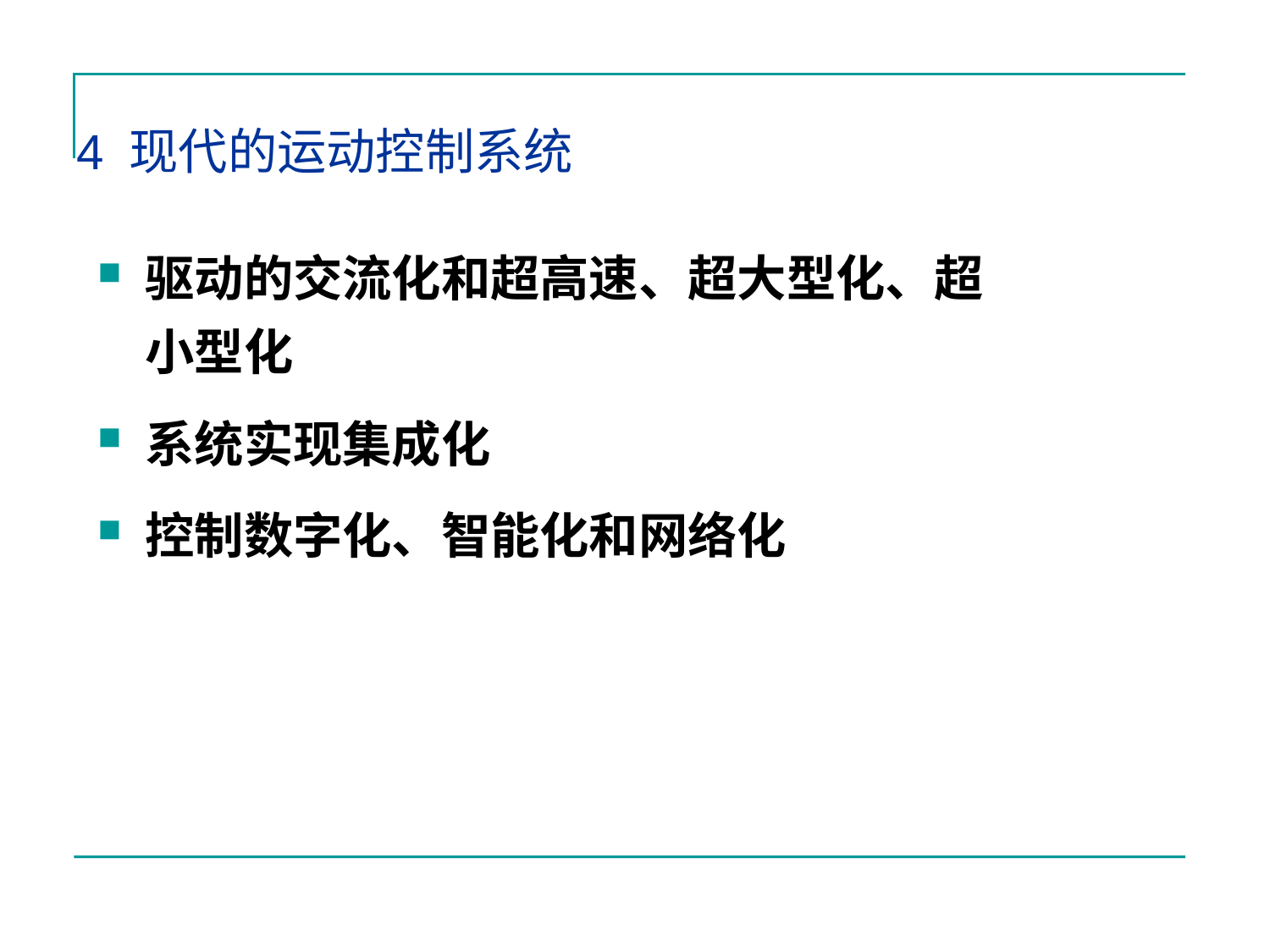

# 4 现代的运动控制系统
驱动的交流化和超高速、超大型化、超小型化
系统实现集成化
控制数字化、智能化和网络化